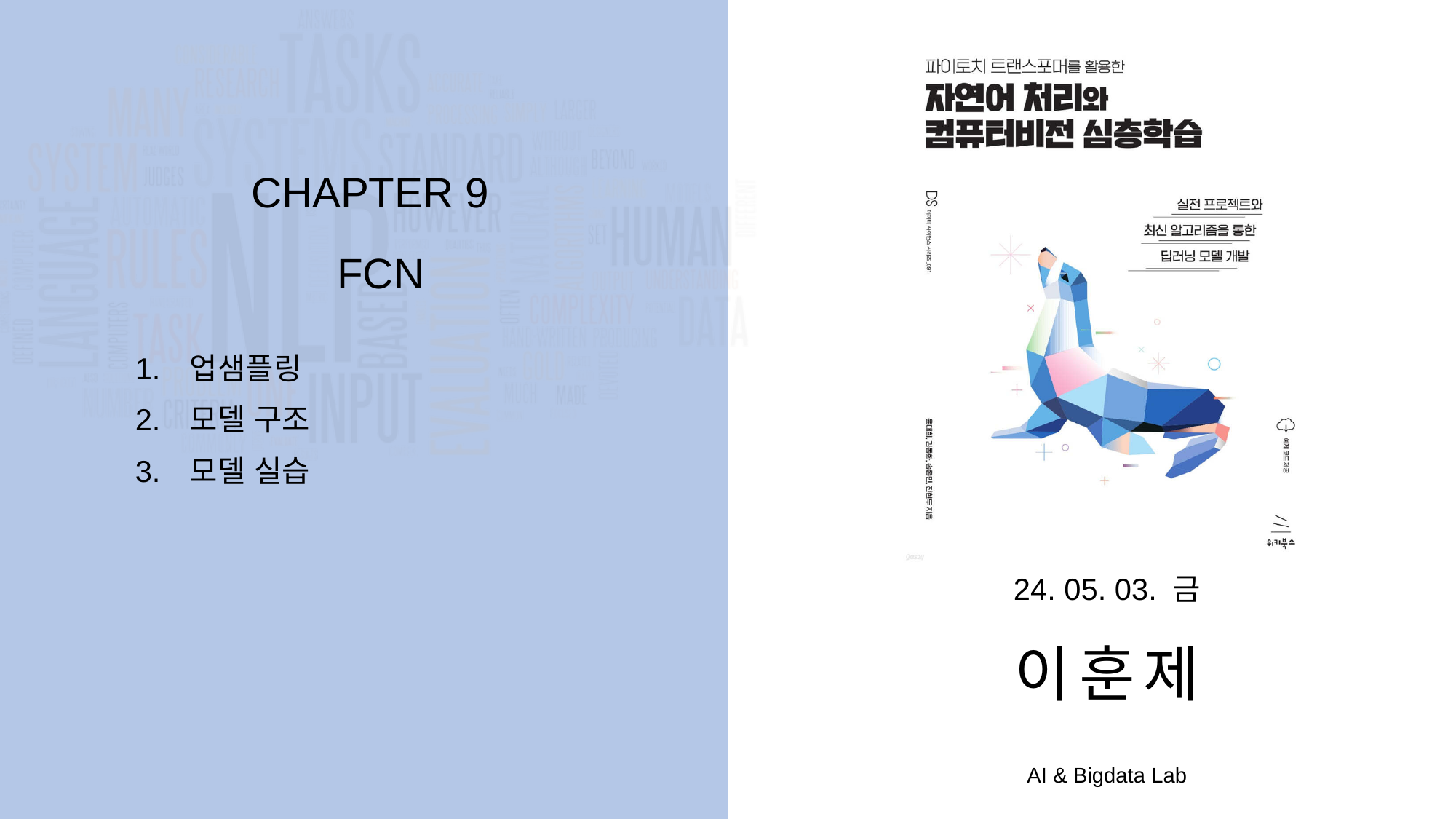

CHAPTER 9
FCN
업샘플링
모델 구조
모델 실습
24. 05. 03. 금
이훈제